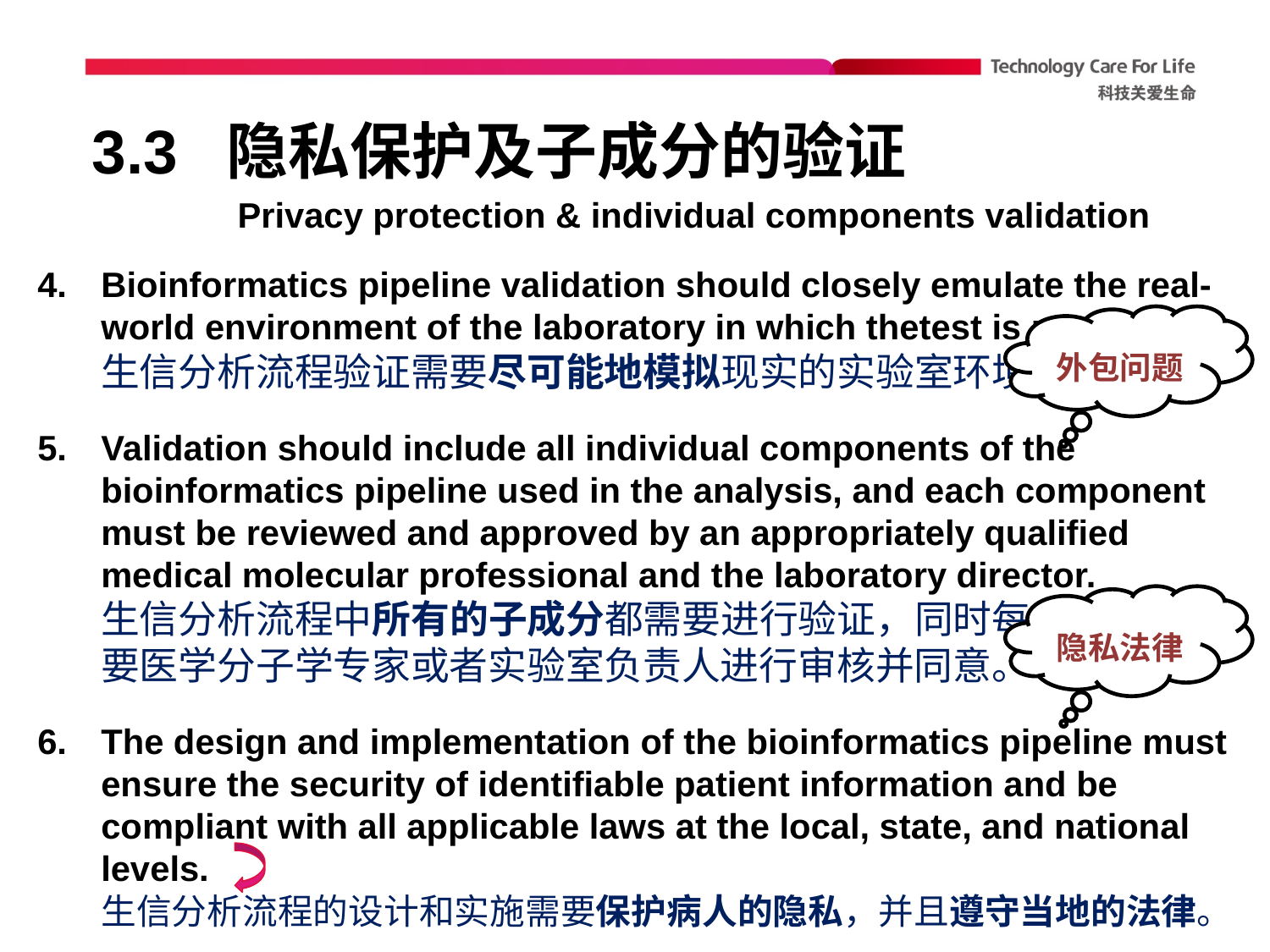

# 3.3  隐私保护及子成分的验证
Privacy protection & individual components validation
Bioinformatics pipeline validation should closely emulate the real-world environment of the laboratory in which thetest is performed.
生信分析流程验证需要尽可能地模拟现实的实验室环境及条件。
Validation should include all individual components of the bioinformatics pipeline used in the analysis, and each component must be reviewed and approved by an appropriately qualified medical molecular professional and the laboratory director.
生信分析流程中所有的子成分都需要进行验证，同时每一部分都需要医学分子学专家或者实验室负责人进行审核并同意。
The design and implementation of the bioinformatics pipeline must ensure the security of identifiable patient information and be compliant with all applicable laws at the local, state, and national levels.
生信分析流程的设计和实施需要保护病人的隐私，并且遵守当地的法律。
外包问题
隐私法律